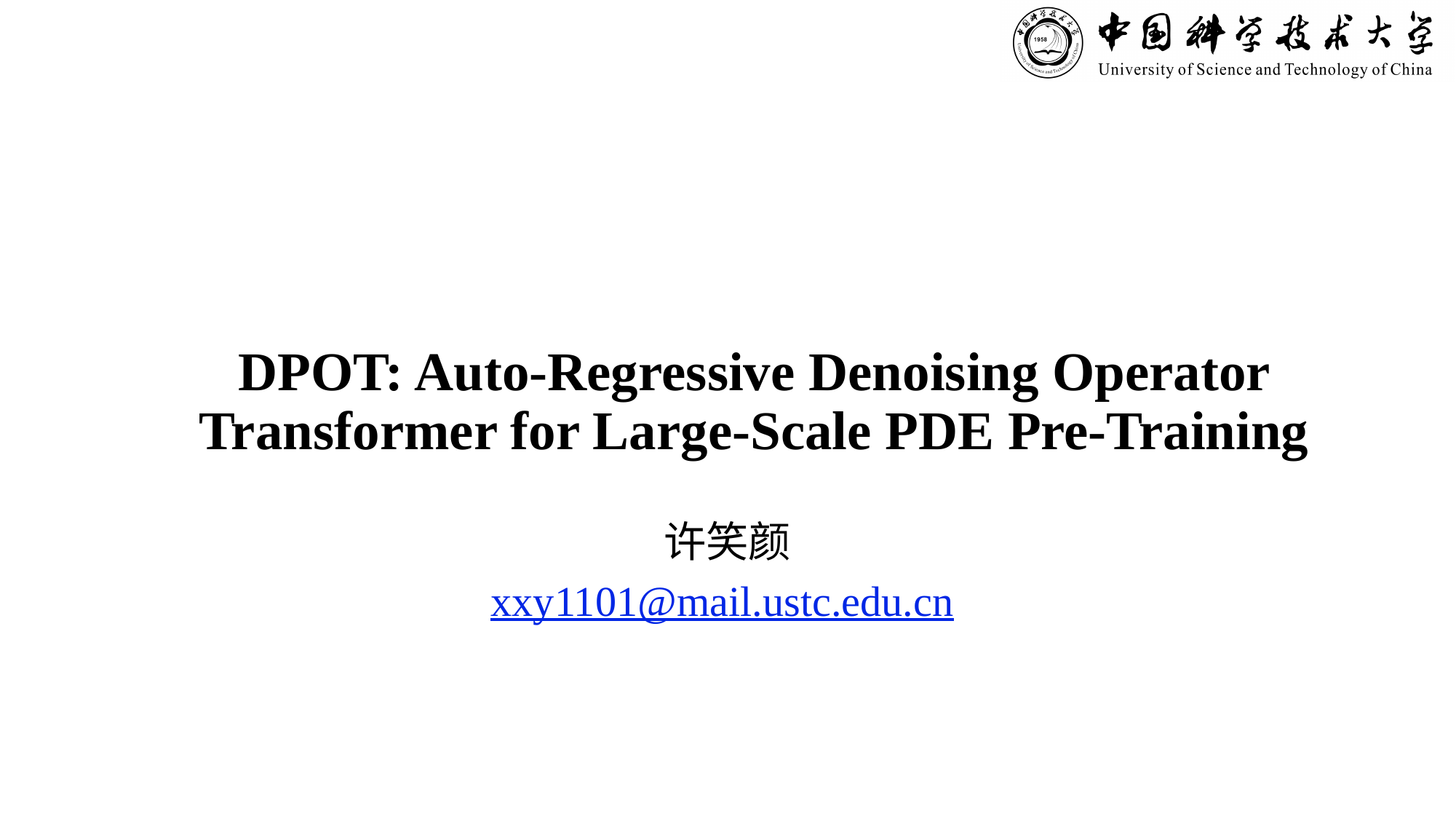

# DPOT: Auto-Regressive Denoising Operator Transformer for Large-Scale PDE Pre-Training
许笑颜
xxy1101@mail.ustc.edu.cn